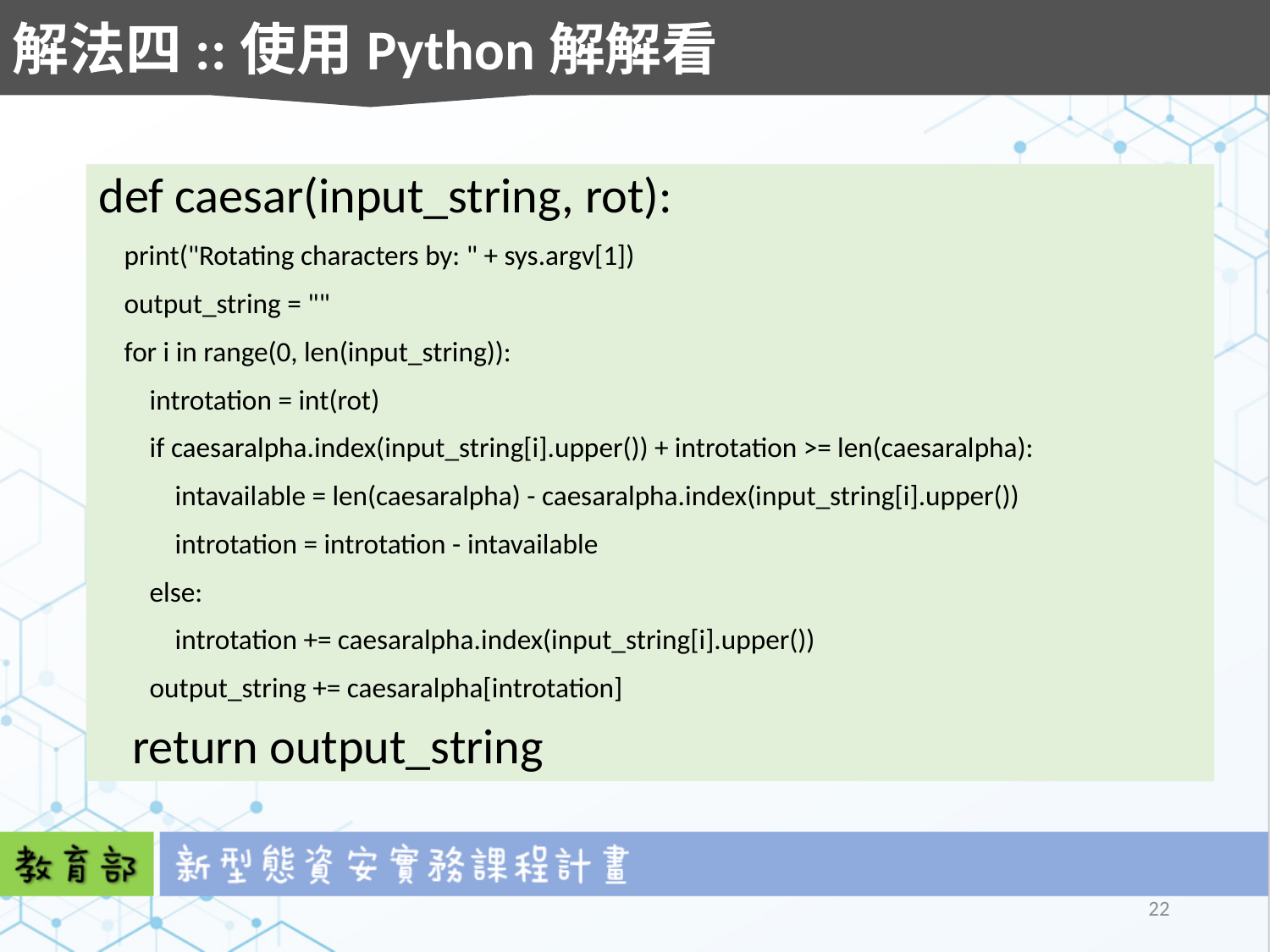

解法四::使用Python解解看
def caesar(input_string, rot):
    print("Rotating characters by: " + sys.argv[1])
    output_string = ""
    for i in range(0, len(input_string)):
        introtation = int(rot)
        if caesaralpha.index(input_string[i].upper()) + introtation >= len(caesaralpha):
            intavailable = len(caesaralpha) - caesaralpha.index(input_string[i].upper())
            introtation = introtation - intavailable
        else:
            introtation += caesaralpha.index(input_string[i].upper())
        output_string += caesaralpha[introtation]
   return output_string
22